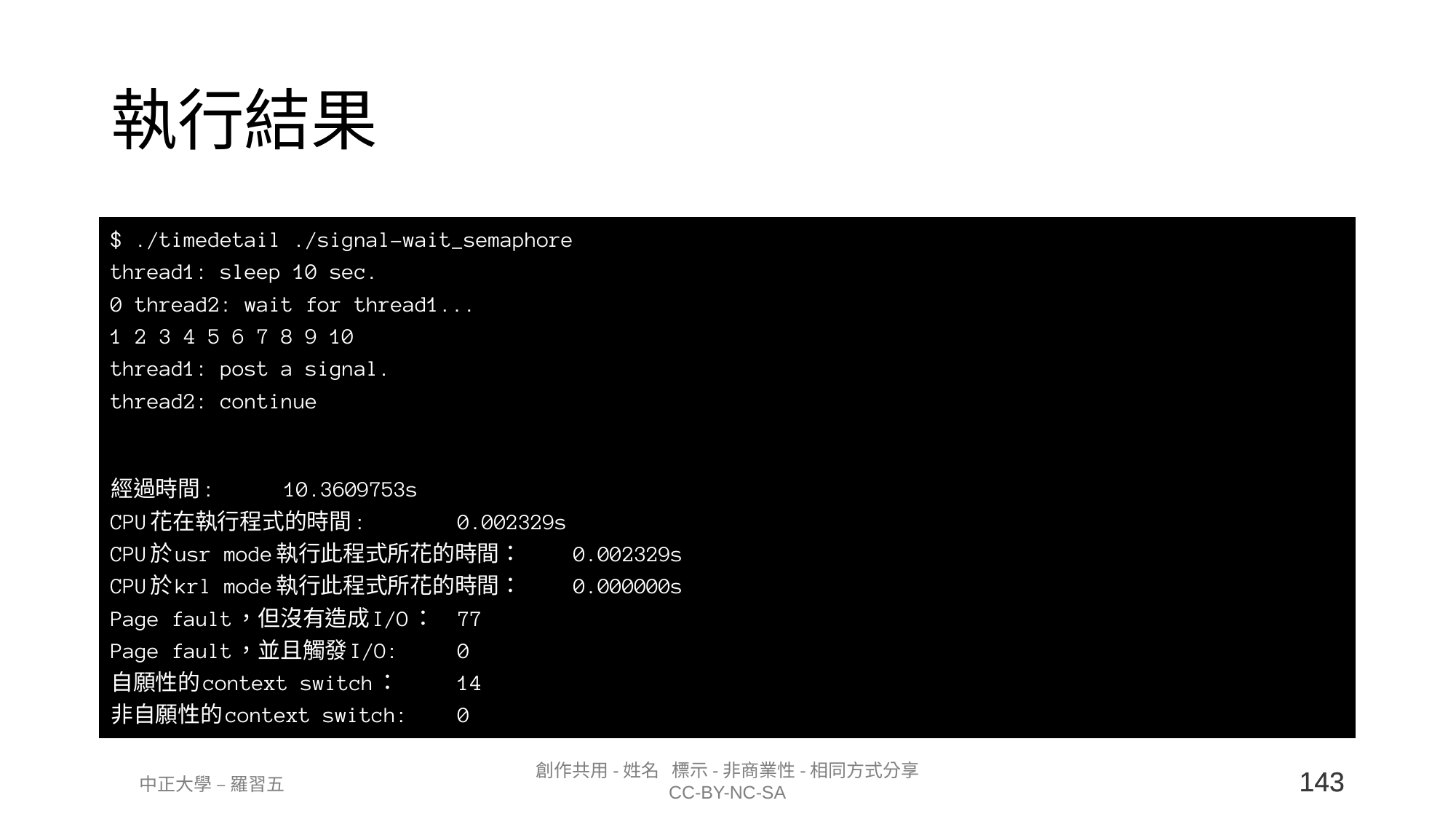

# 執行結果
$ ./timedetail ./signal-wait_semaphore
thread1: sleep 10 sec.
0 thread2: wait for thread1...
1 2 3 4 5 6 7 8 9 10
thread1: post a signal.
thread2: continue

經過時間: 				10.3609753s
CPU花在執行程式的時間: 		0.002329s
CPU於usr mode執行此程式所花的時間： 	0.002329s
CPU於krl mode執行此程式所花的時間： 	0.000000s
Page fault，但沒有造成I/O： 		77
Page fault，並且觸發I/O: 		0
自願性的context switch： 		14
非自願性的context switch: 		0